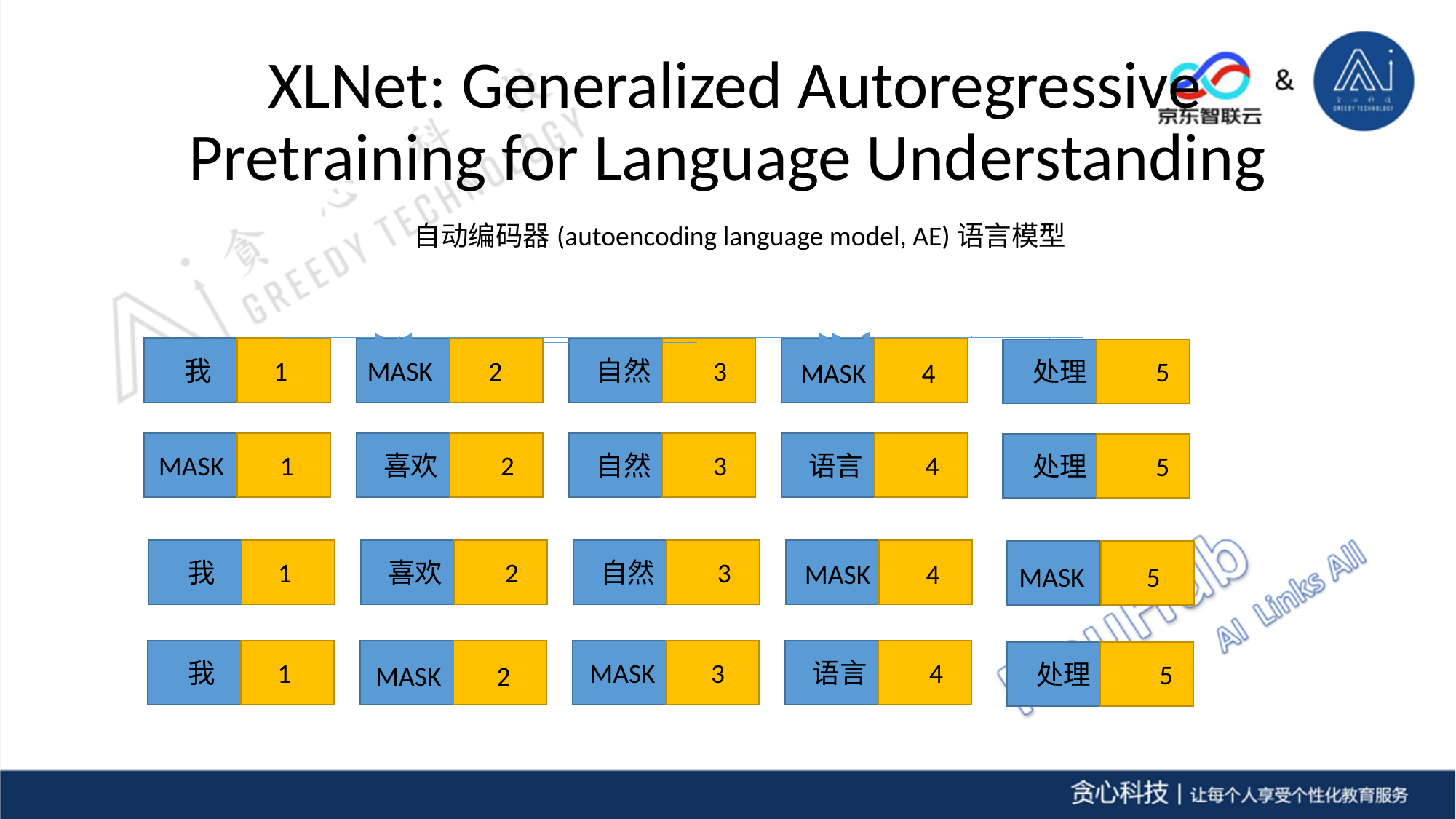

# XLNet: Generalized Autoregressive Pretraining for Language Understanding
自动编码器(autoencoding language model, AE)语言模型

 我         1

MASK         2

自然         3

MASK         4

  处理          5

MASK         1

喜欢         2

自然         3

语言         4

  处理          5

 我         1

喜欢         2

自然         3

MASK         4

   MASK          5

 我         1

MASK         2

MASK         3

语言         4

  处理          5
19